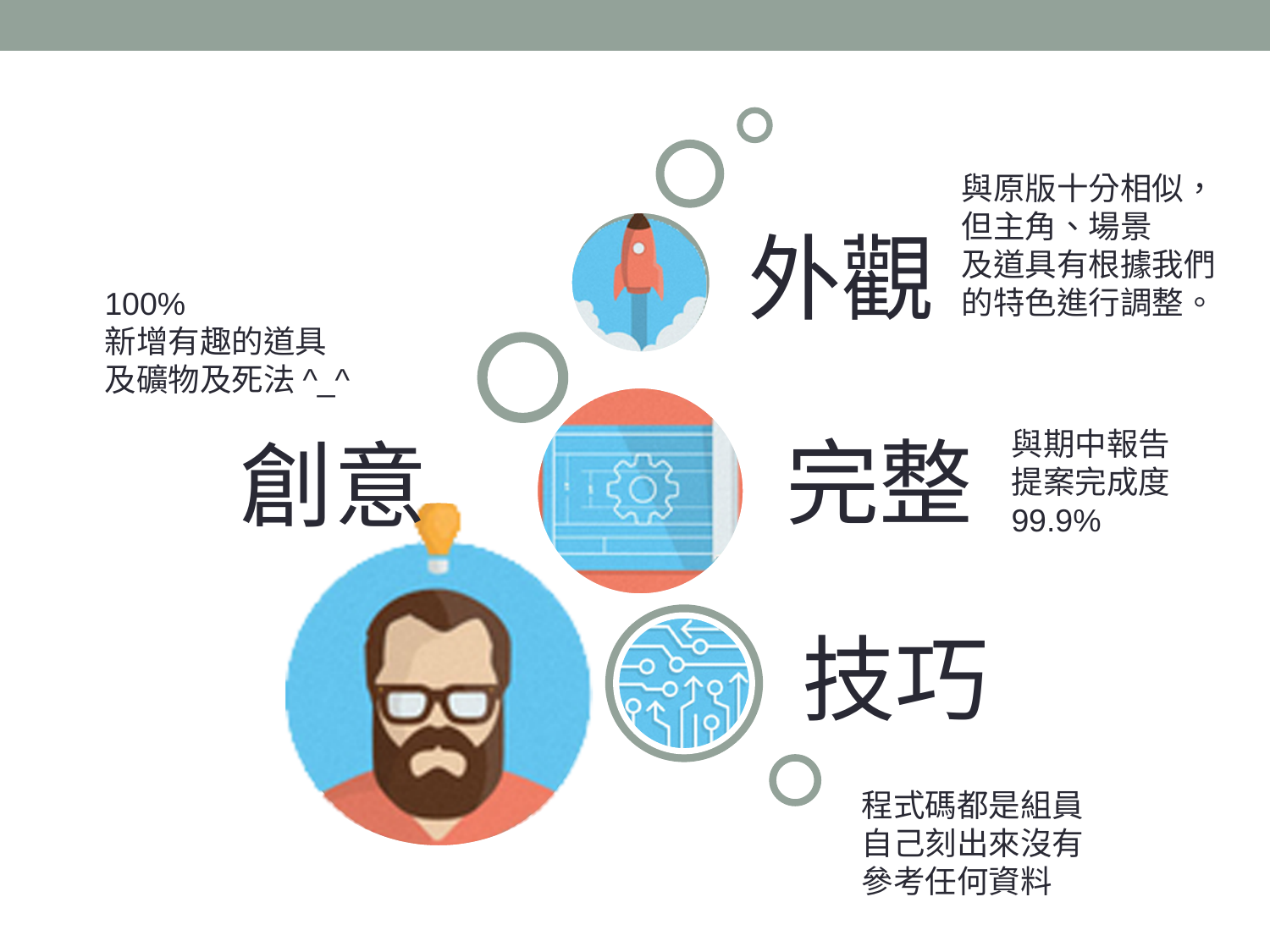

創意
技巧
完整
外觀
#
與原版十分相似，
但主角、場景
及道具有根據我們
的特色進行調整。

100%
新增有趣的道具
及礦物及死法^_^
與期中報告
提案完成度
99.9%
程式碼都是組員
自己刻出來沒有
參考任何資料